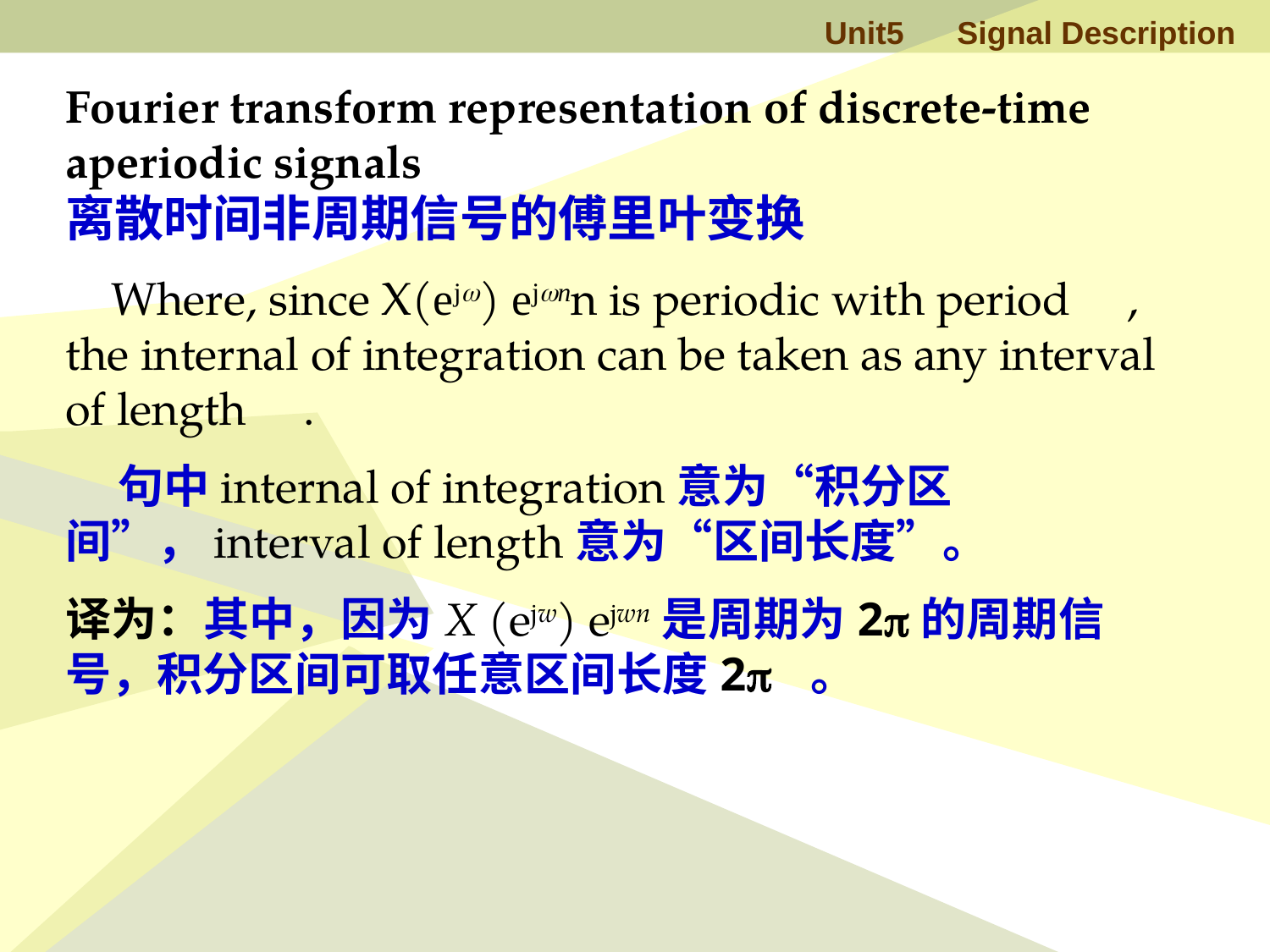

Fourier transform representation of discrete-time aperiodic signals
离散时间非周期信号的傅里叶变换
    Where, since X(ejω) ejωnn is periodic with period     , the internal of integration can be taken as any interval of length     .
    句中internal of integration意为“积分区间”，interval of length意为“区间长度”。
译为：其中，因为X (ejw) ejwn是周期为2π的周期信号，积分区间可取任意区间长度2π 。